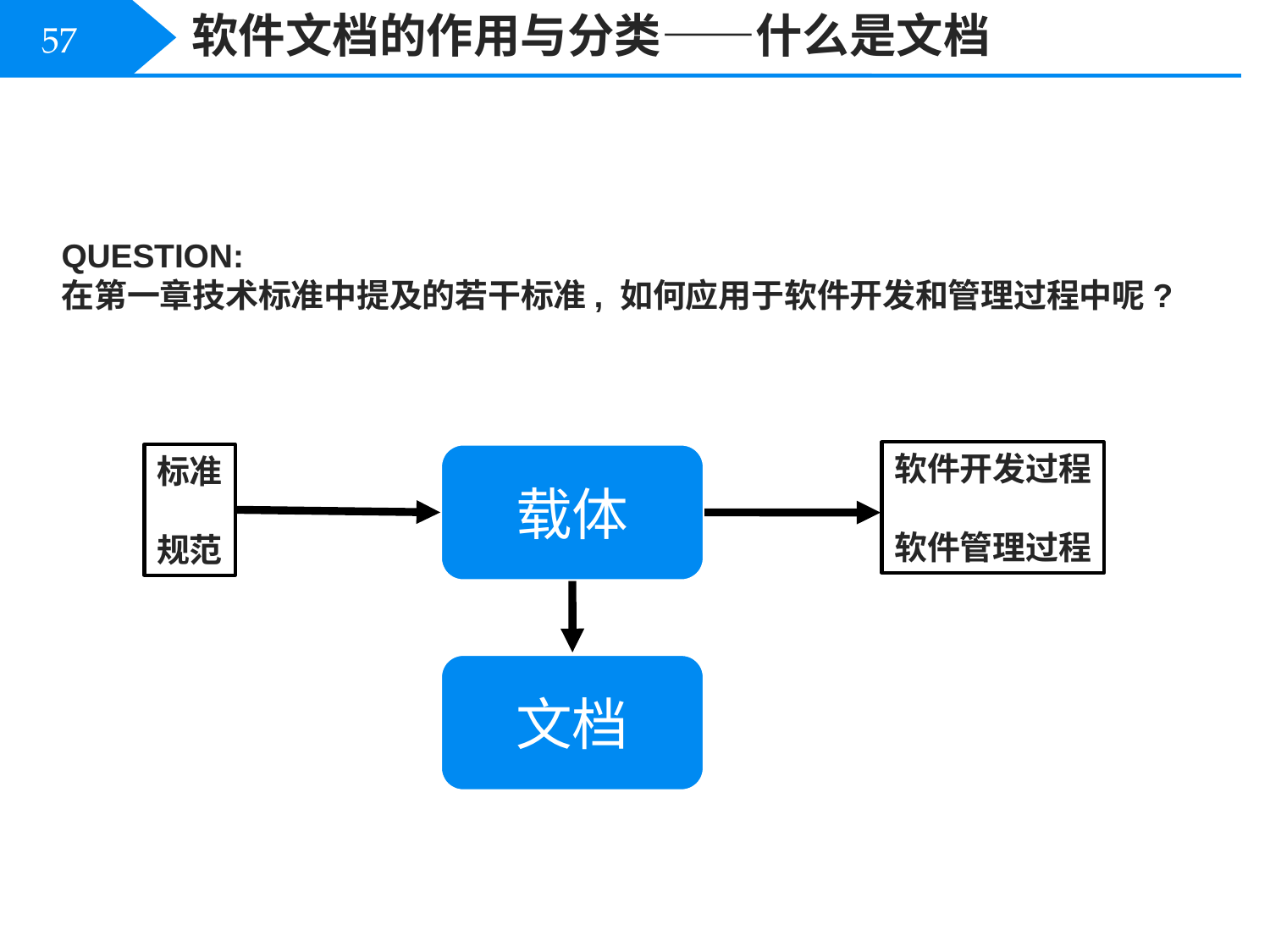

软件文档的作用与分类——什么是文档
57
QUESTION:
在第一章技术标准中提及的若干标准, 如何应用于软件开发和管理过程中呢?
软件开发过程

软件管理过程
载体
标准

规范
文档